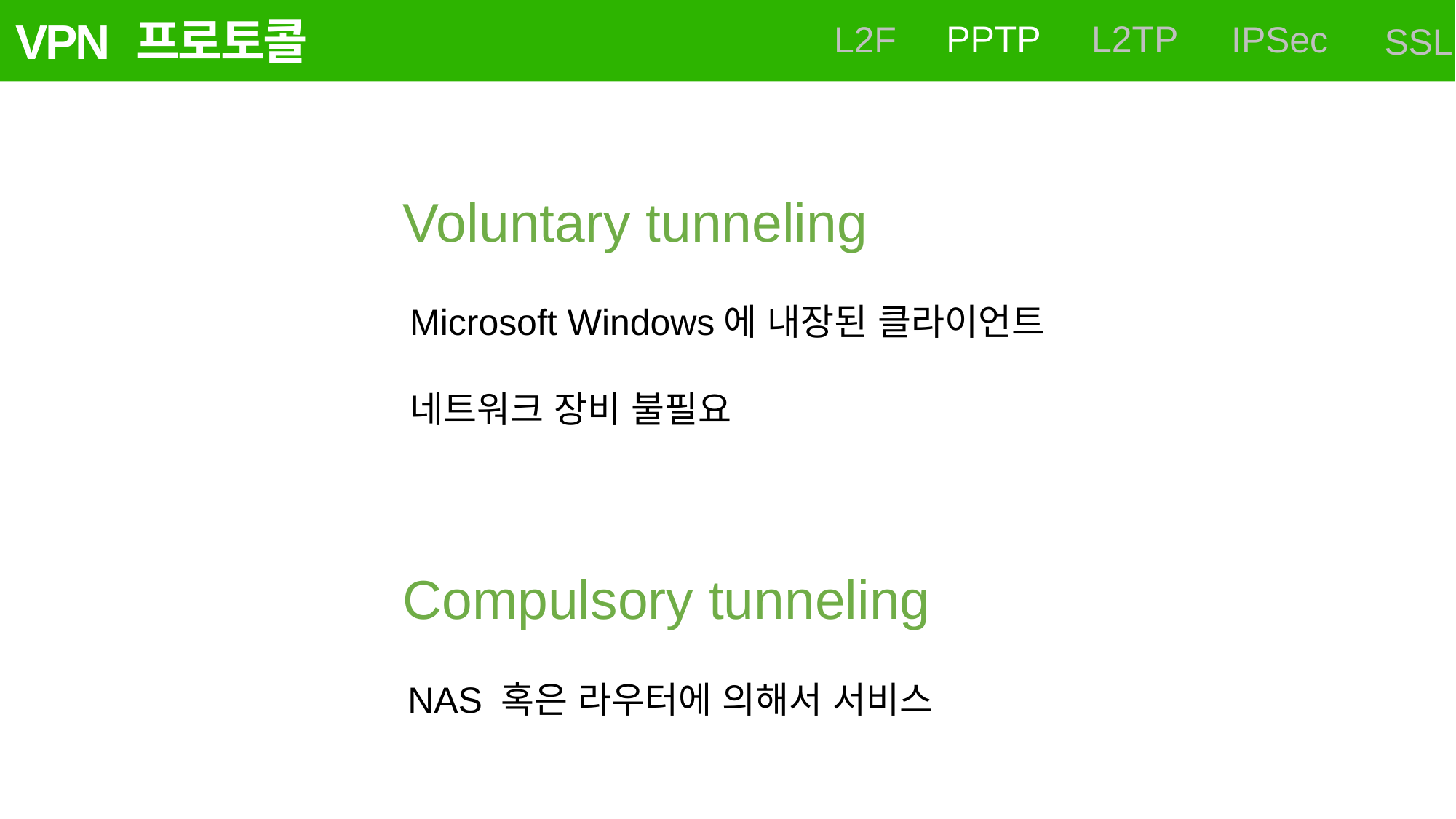

VPN 프로토콜
PPTP
L2TP
L2F
IPSec
SSL
Voluntary tunneling
Microsoft Windows에 내장된 클라이언트

네트워크 장비 불필요
Compulsory tunneling
NAS 혹은 라우터에 의해서 서비스